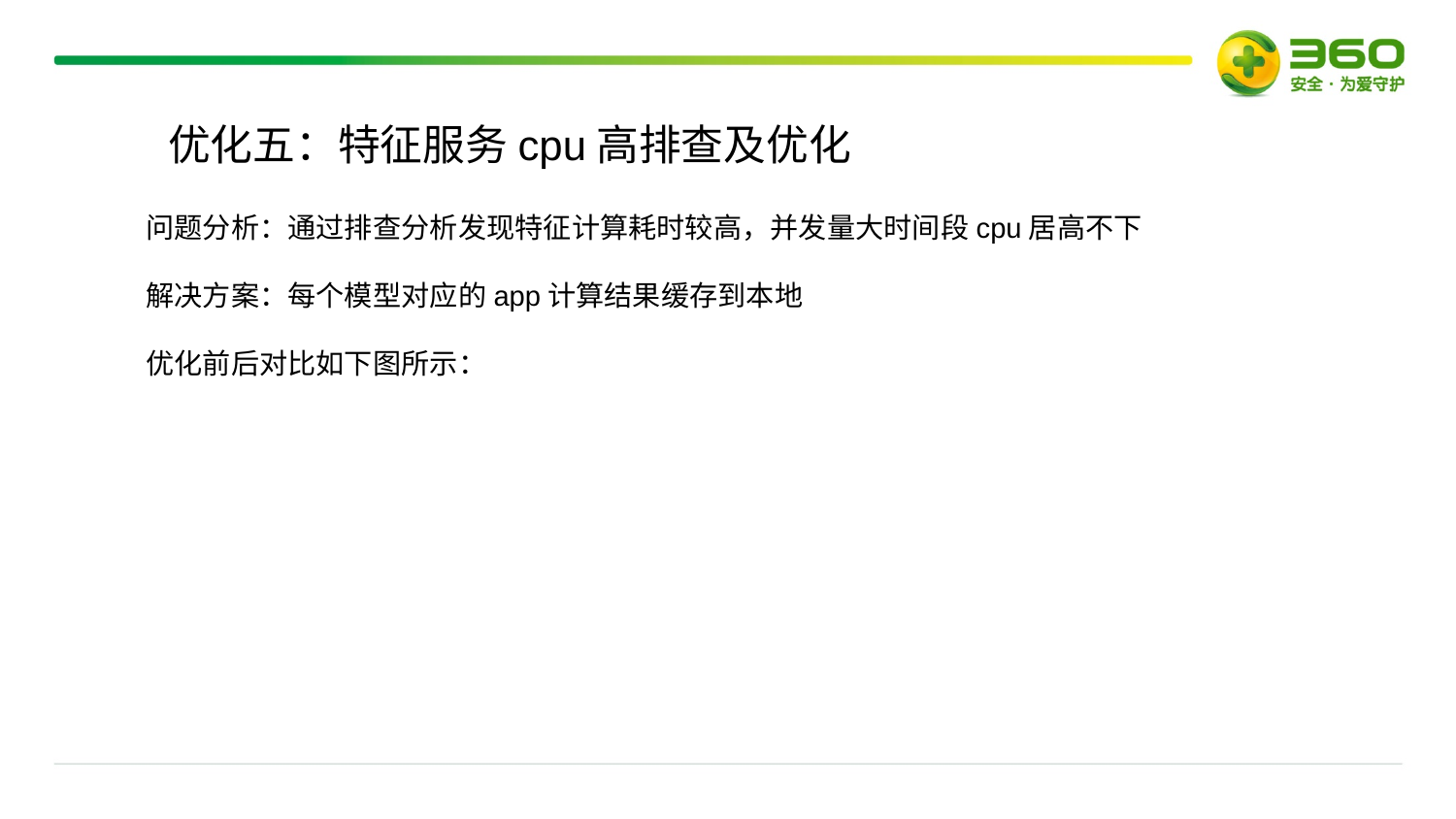

优化五：特征服务cpu高排查及优化
问题分析：通过排查分析发现特征计算耗时较高，并发量大时间段cpu居高不下

解决方案：每个模型对应的app计算结果缓存到本地

优化前后对比如下图所示：